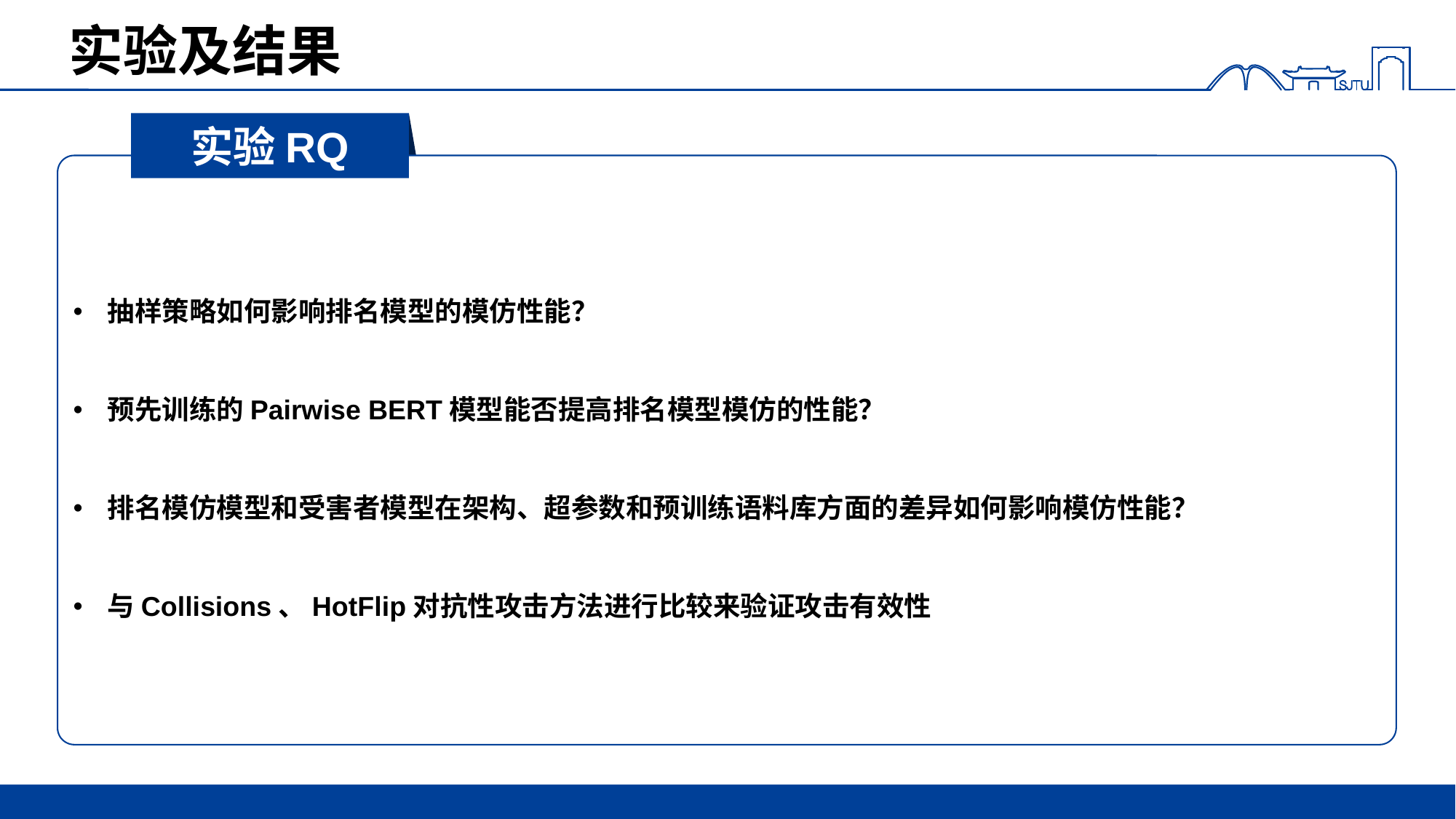

# 实验及结果
实验RQ

抽样策略如何影响排名模型的模仿性能？

预先训练的Pairwise BERT模型能否提高排名模型模仿的性能？

排名模仿模型和受害者模型在架构、超参数和预训练语料库方面的差异如何影响模仿性能？

与Collisions、HotFlip对抗性攻击方法进行比较来验证攻击有效性
10